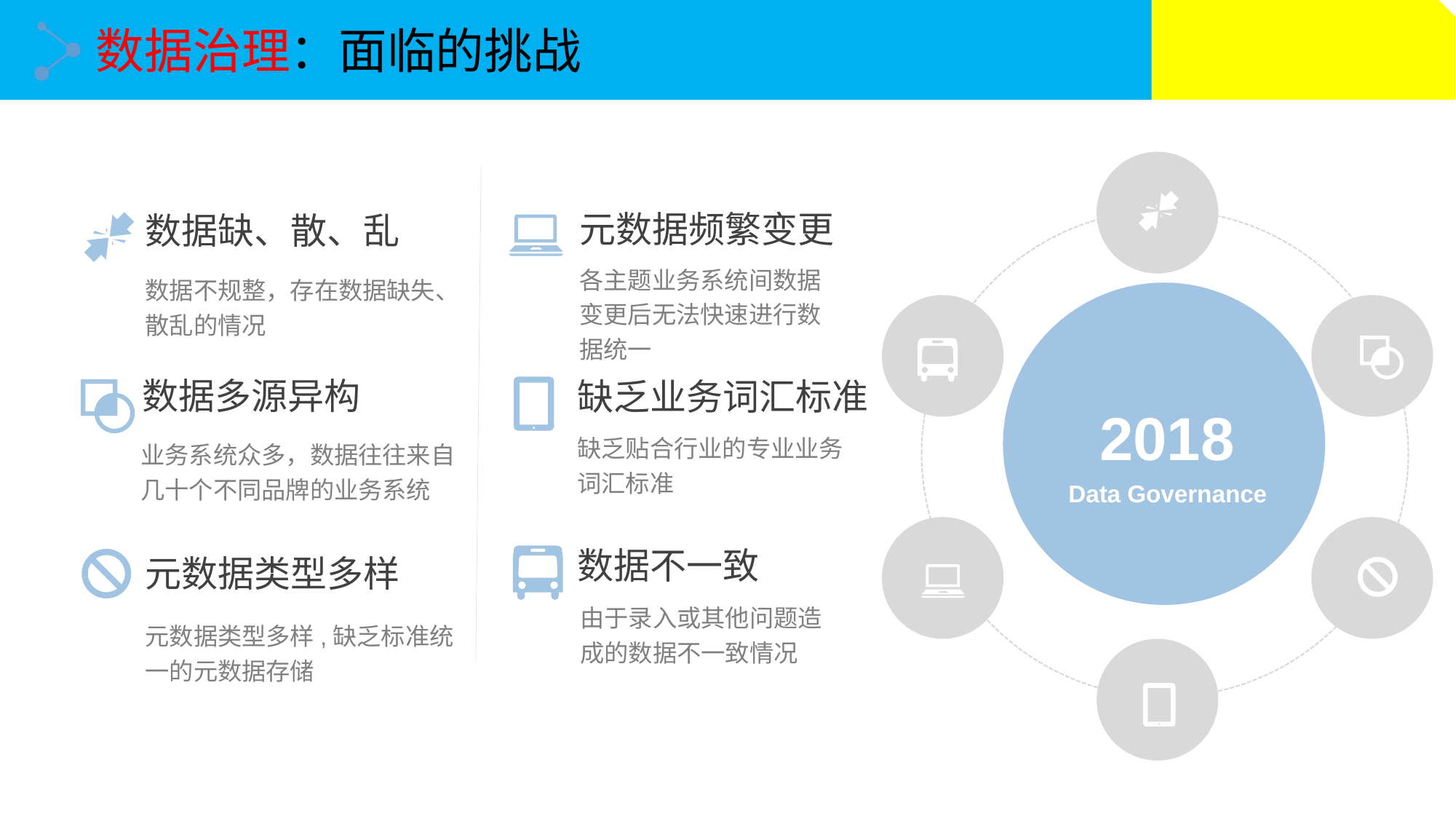

数据治理：面临的挑战

元数据频繁变更
各主题业务系统间数据变更后无法快速进行数据统一
数据缺、散、乱
数据不规整，存在数据缺失、散乱的情况

2018
Data Governance

数据多源异构
业务系统众多，数据往往来自几十个不同品牌的业务系统
缺乏业务词汇标准
缺乏贴合行业的专业业务词汇标准

数据不一致
由于录入或其他问题造成的数据不一致情况
元数据类型多样
元数据类型多样,缺乏标准统一的元数据存储